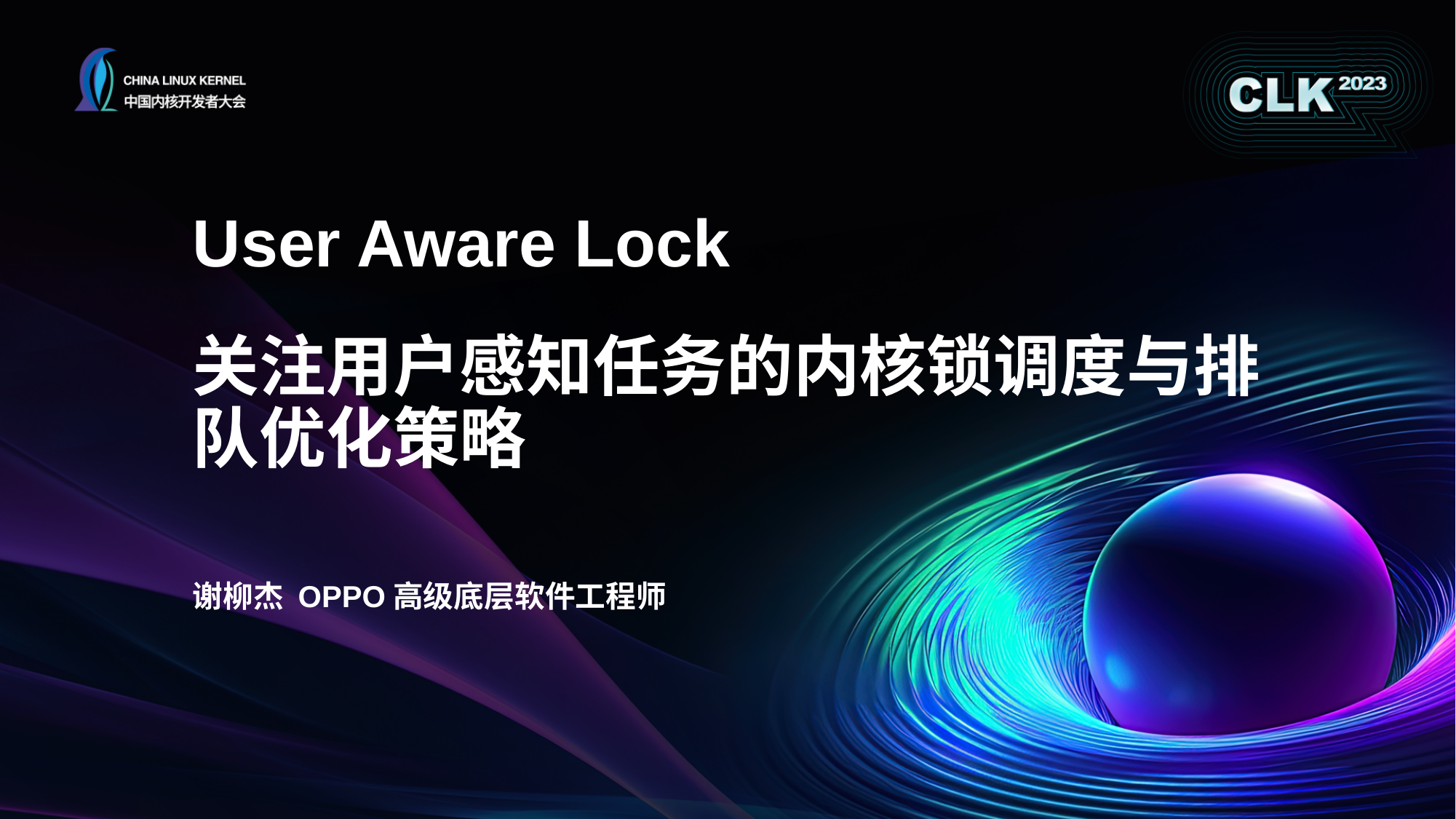

# User Aware Lock
关注用户感知任务的内核锁调度与排队优化策略
谢柳杰 OPPO高级底层软件工程师